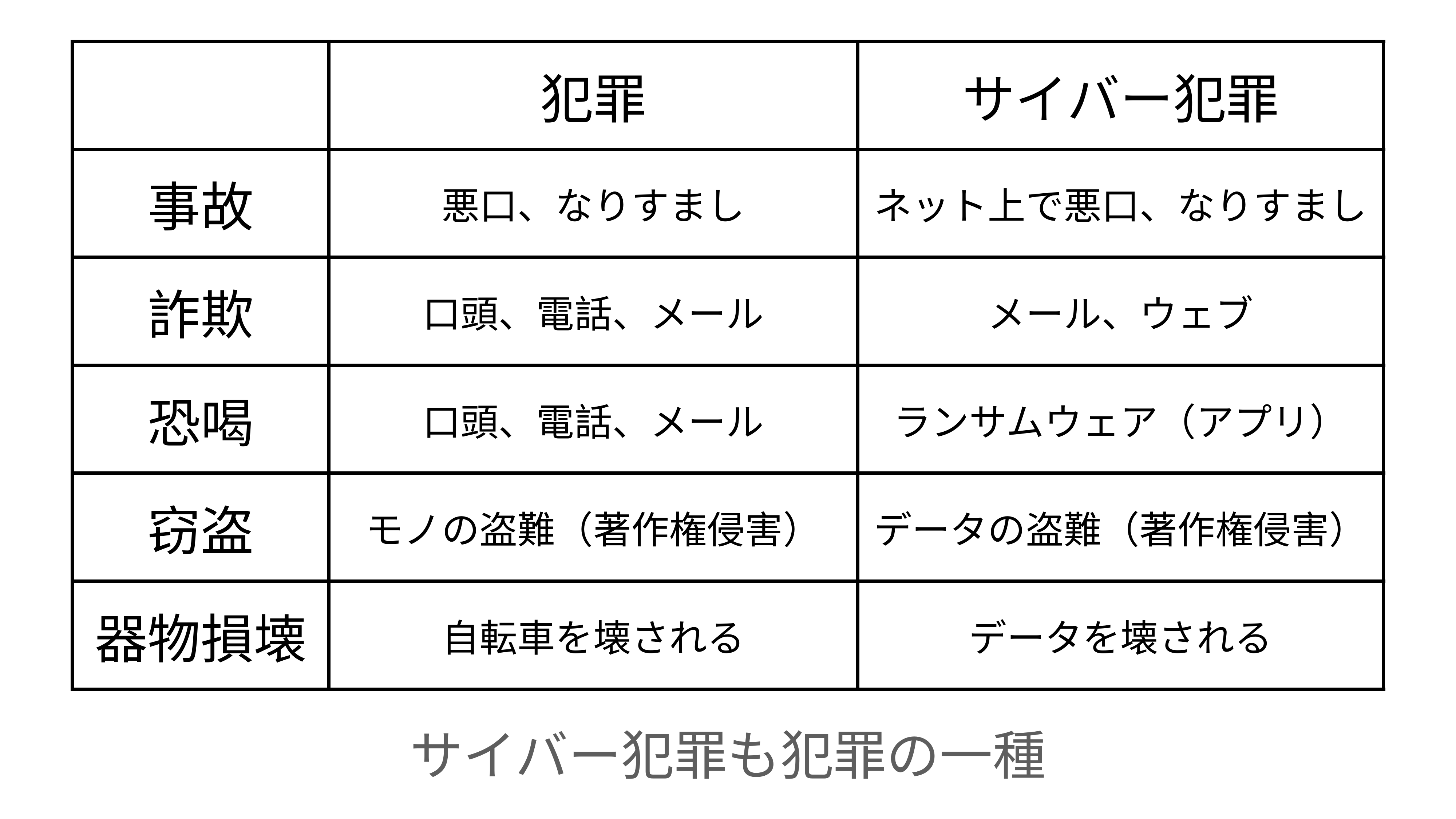

|  | 犯罪 | サイバー犯罪 |
| --- | --- | --- |
| 事故 | 悪口、なりすまし | ネット上で悪口、なりすまし |
| 詐欺 | 口頭、電話、メール | メール、ウェブ |
| 恐喝 | 口頭、電話、メール | ランサムウェア（アプリ） |
| 窃盗 | モノの盗難（著作権侵害） | データの盗難（著作権侵害） |
| 器物損壊 | 自転車を壊される | データを壊される |
サイバー犯罪も犯罪の一種